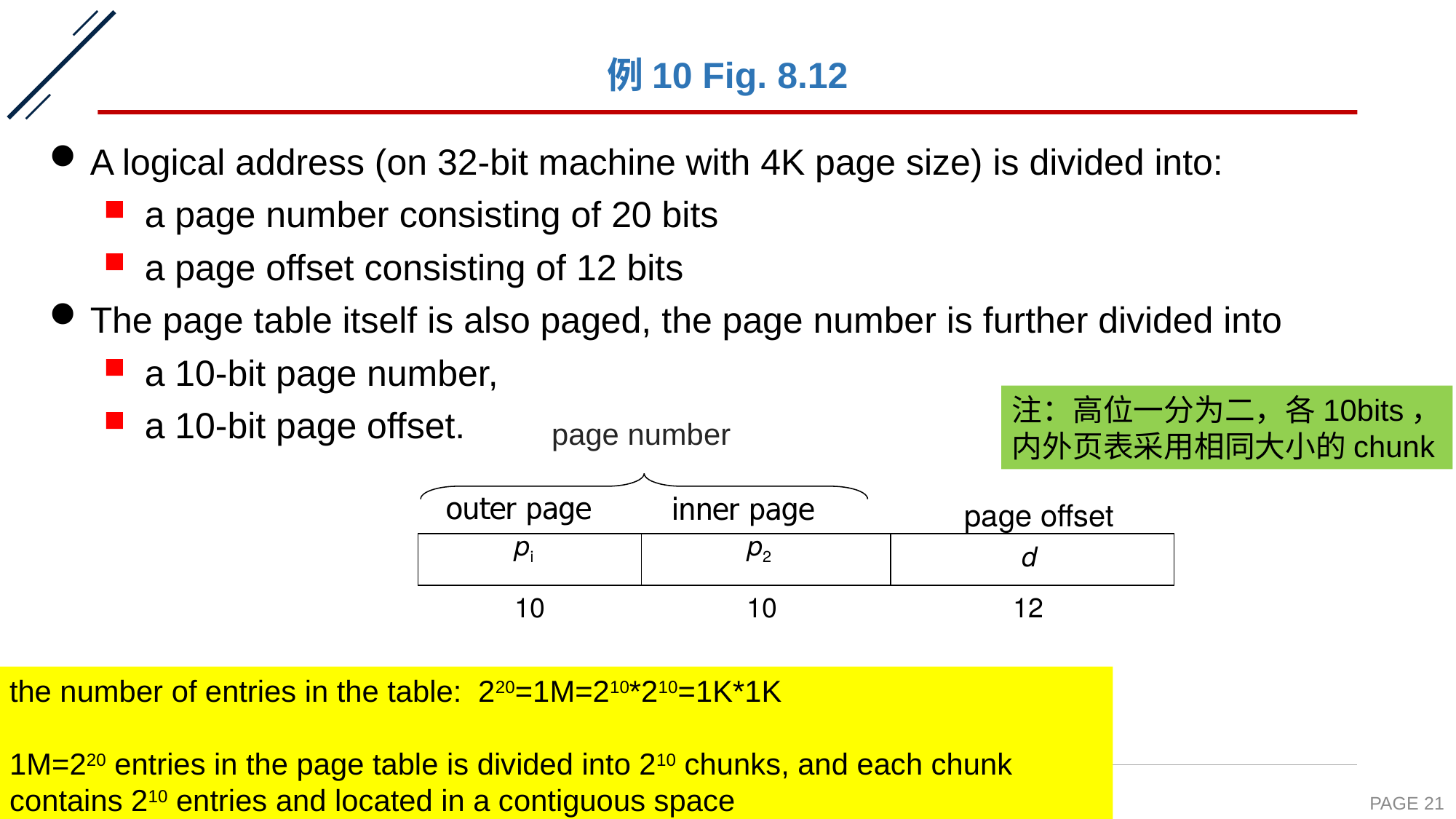

# 例10 Fig. 8.12
A logical address (on 32-bit machine with 4K page size) is divided into:
a page number consisting of 20 bits
a page offset consisting of 12 bits
The page table itself is also paged, the page number is further divided into
a 10-bit page number,
a 10-bit page offset.

注：高位一分为二，各10bits，
内外页表采用相同大小的chunk
page number

outer page
inner page
page offset
pi
p2

d
10
10
12
the number of entries in the table:  220=1M=210*210=1K*1K

1M=220 entries in the page table is divided into 210 chunks, and each chunk contains 210 entries and located in a contiguous space
2020-11-9
PAGE 21